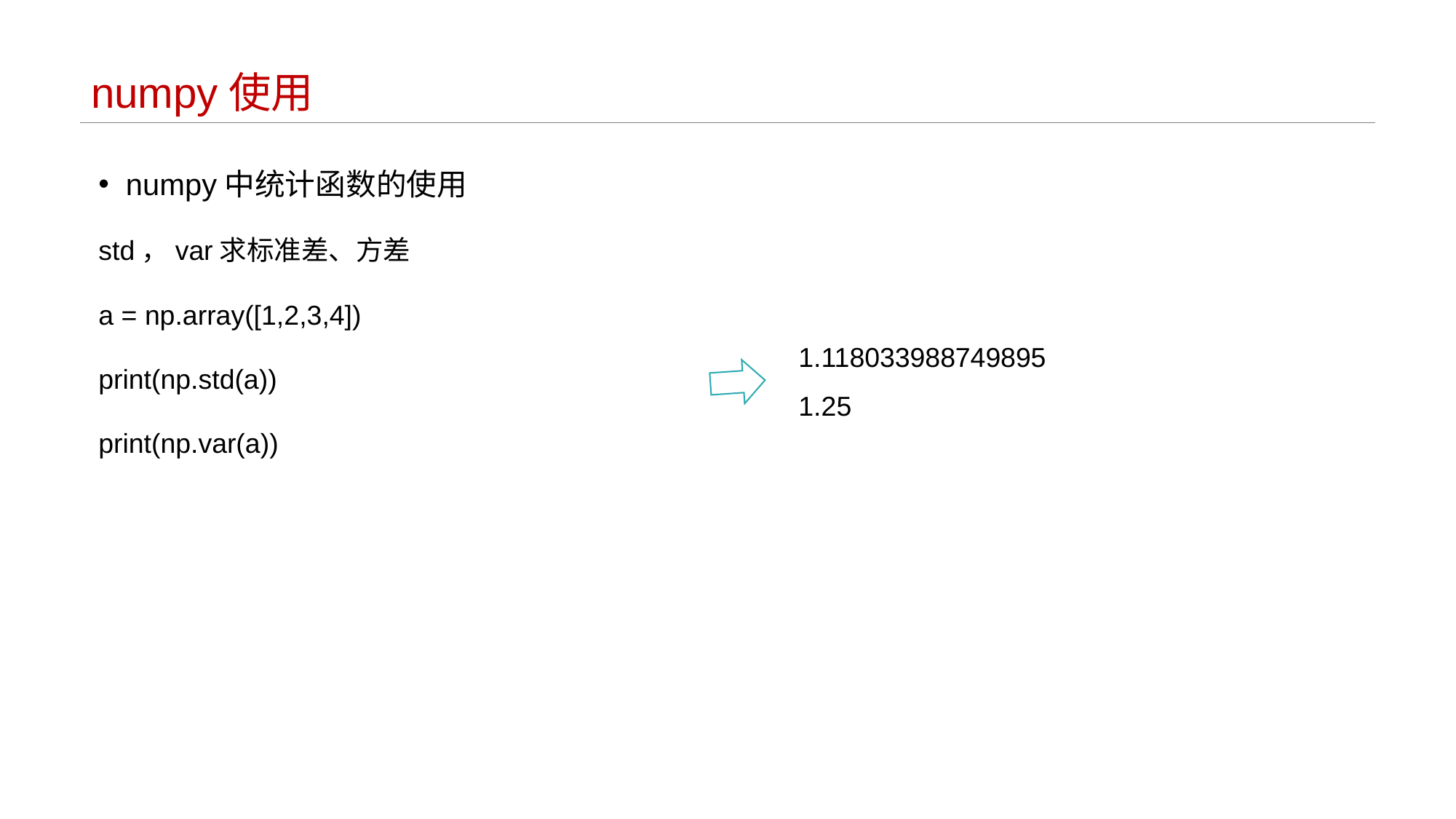

# numpy使用
numpy中统计函数的使用
std，var求标准差、方差
a = np.array([1,2,3,4])
print(np.std(a))
print(np.var(a))
1.118033988749895
1.25